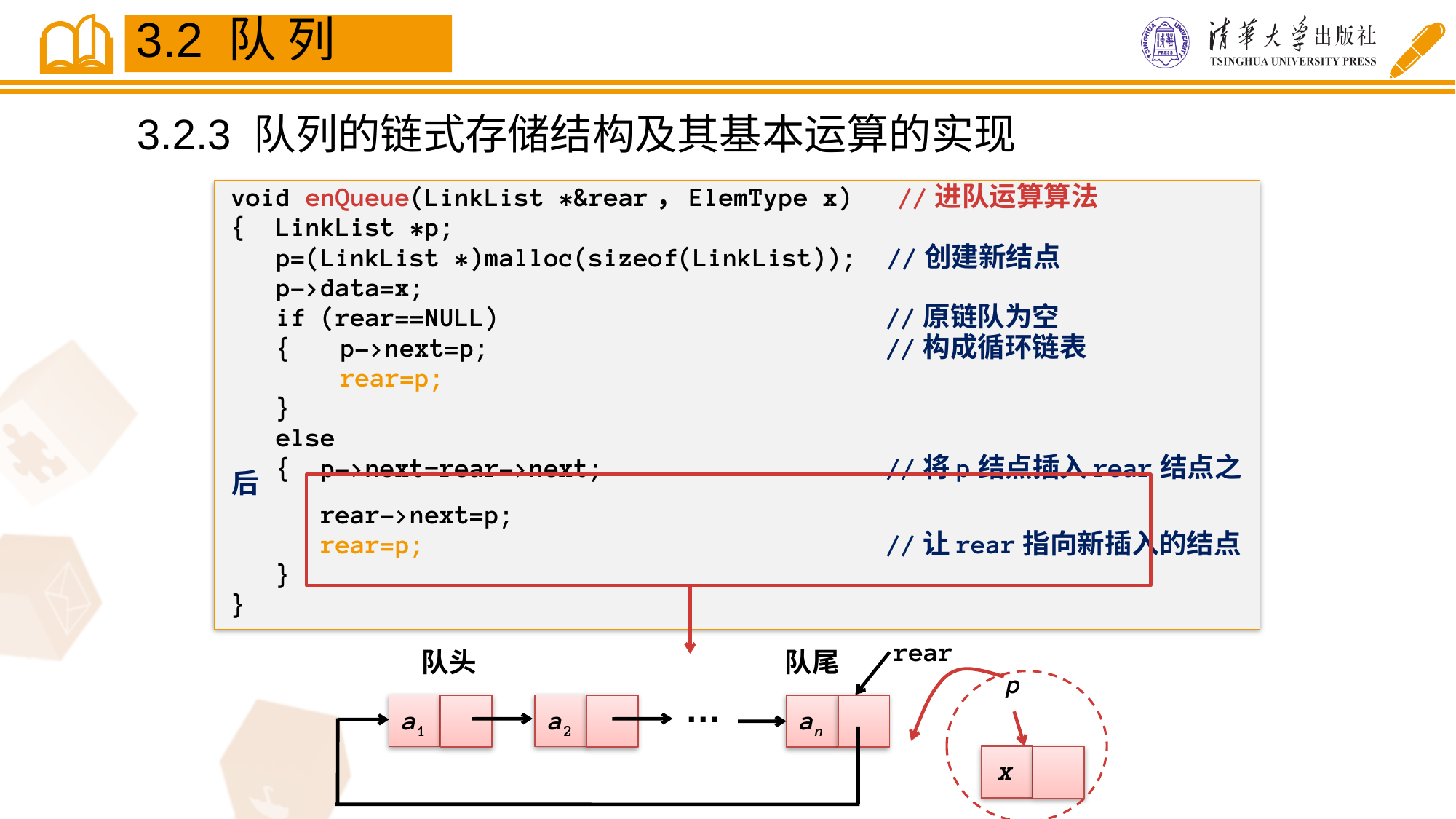

3.2 队 列
3.2.3 队列的链式存储结构及其基本运算的实现
void enQueue(LinkList *&rear，ElemType x)   //进队运算算法
{  LinkList *p;
   p=(LinkList *)malloc(sizeof(LinkList));  //创建新结点
   p->data=x;
   if (rear==NULL)				//原链队为空
   {	p->next=p;				//构成循环链表
	rear=p;
   }
   else
   {  p->next=rear->next;			//将p结点插入rear结点之后
      rear->next=p;
      rear=p;					//让rear指向新插入的结点
   }
}

rear
队头
队尾

p

…
a1
a2

an

x